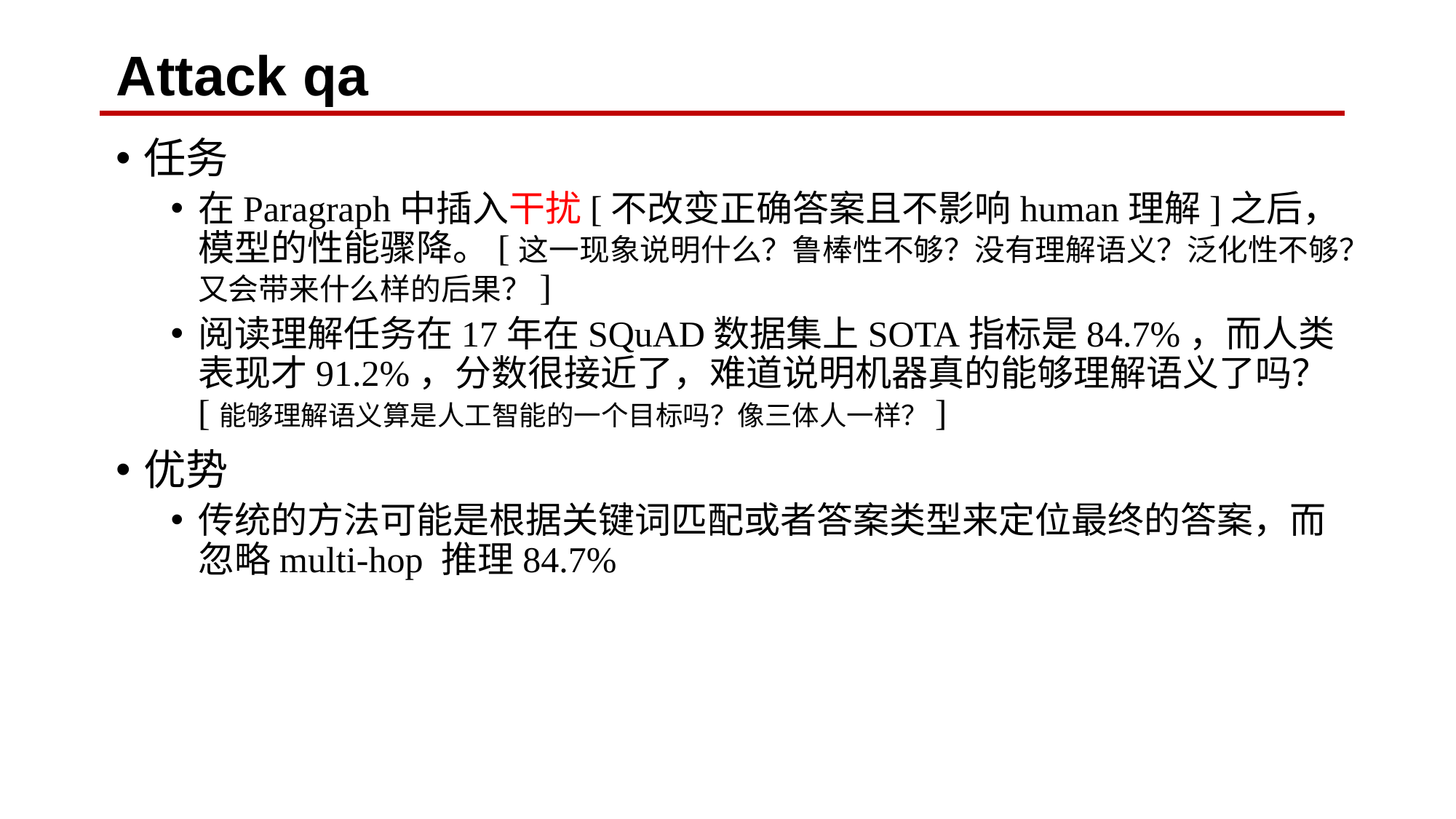

# Attack qa
任务
在Paragraph中插入干扰[不改变正确答案且不影响human理解]之后，模型的性能骤降。[这一现象说明什么？鲁棒性不够？没有理解语义？泛化性不够？又会带来什么样的后果？]
阅读理解任务在17年在SQuAD数据集上SOTA指标是84.7%，而人类表现才91.2%，分数很接近了，难道说明机器真的能够理解语义了吗？[能够理解语义算是人工智能的一个目标吗？像三体人一样？]
优势
传统的方法可能是根据关键词匹配或者答案类型来定位最终的答案，而忽略multi-hop 推理84.7%